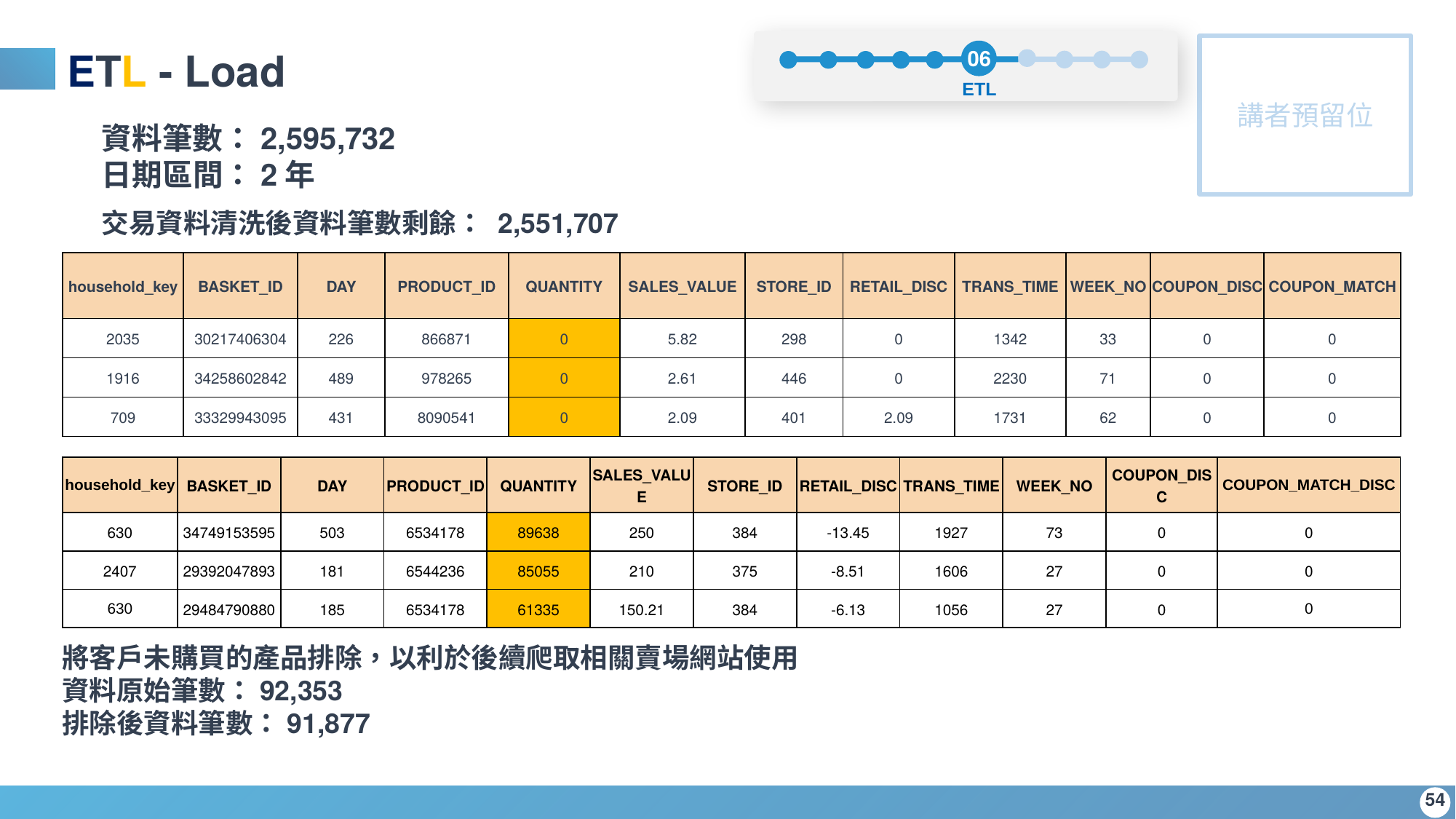

06

ETL
ETL - Load
資料筆數：2,595,732
日期區間：2年
交易資料清洗後資料筆數剩餘： 2,551,707
| household\_key | BASKET\_ID | DAY | PRODUCT\_ID | QUANTITY | SALES\_VALUE | STORE\_ID | RETAIL\_DISC | TRANS\_TIME | WEEK\_NO | COUPON\_DISC | COUPON\_MATCH |
| --- | --- | --- | --- | --- | --- | --- | --- | --- | --- | --- | --- |
| 2035 | 30217406304 | 226 | 866871 | 0 | 5.82 | 298 | 0 | 1342 | 33 | 0 | 0 |
| 1916 | 34258602842 | 489 | 978265 | 0 | 2.61 | 446 | 0 | 2230 | 71 | 0 | 0 |
| 709 | 33329943095 | 431 | 8090541 | 0 | 2.09 | 401 | 2.09 | 1731 | 62 | 0 | 0 |
| household\_key | BASKET\_ID | DAY | PRODUCT\_ID | QUANTITY | SALES\_VALUE | STORE\_ID | RETAIL\_DISC | TRANS\_TIME | WEEK\_NO | COUPON\_DISC | COUPON\_MATCH\_DISC |
| --- | --- | --- | --- | --- | --- | --- | --- | --- | --- | --- | --- |
| 630 | 34749153595 | 503 | 6534178 | 89638 | 250 | 384 | -13.45 | 1927 | 73 | 0 | 0 |
| 2407 | 29392047893 | 181 | 6544236 | 85055 | 210 | 375 | -8.51 | 1606 | 27 | 0 | 0 |
| 630 | 29484790880 | 185 | 6534178 | 61335 | 150.21 | 384 | -6.13 | 1056 | 27 | 0 | 0 |
將客戶未購買的產品排除，以利於後續爬取相關賣場網站使用
資料原始筆數：92,353
排除後資料筆數：91,877
54